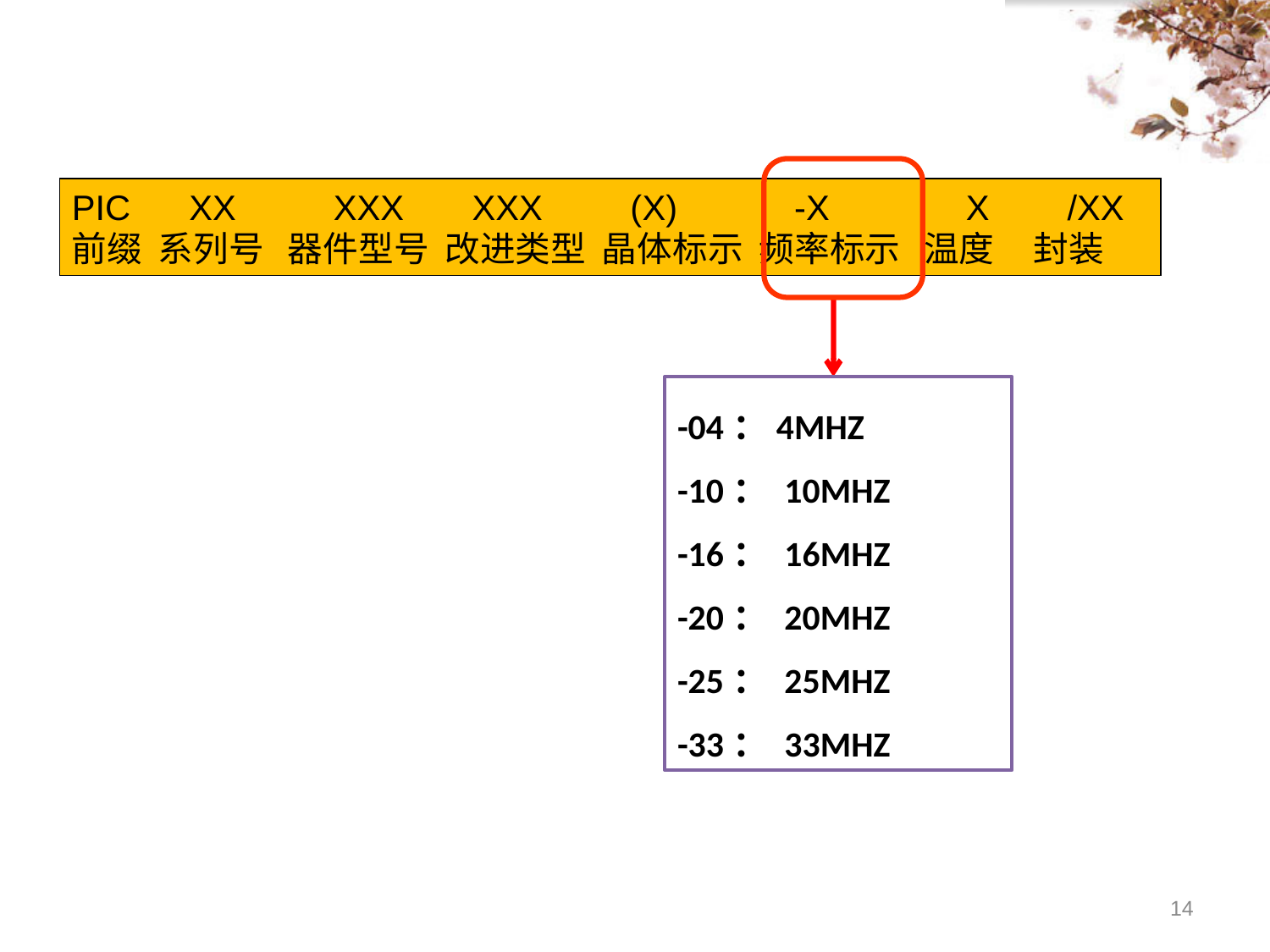

PIC      XX          XXX       XXX         (X)            -X              X        /XX
前缀  系列号   器件型号  改进类型  晶体标示  频率标示   温度     封装
-04：4MHZ
-10： 10MHZ
-16： 16MHZ
-20： 20MHZ
-25： 25MHZ
-33： 33MHZ
14